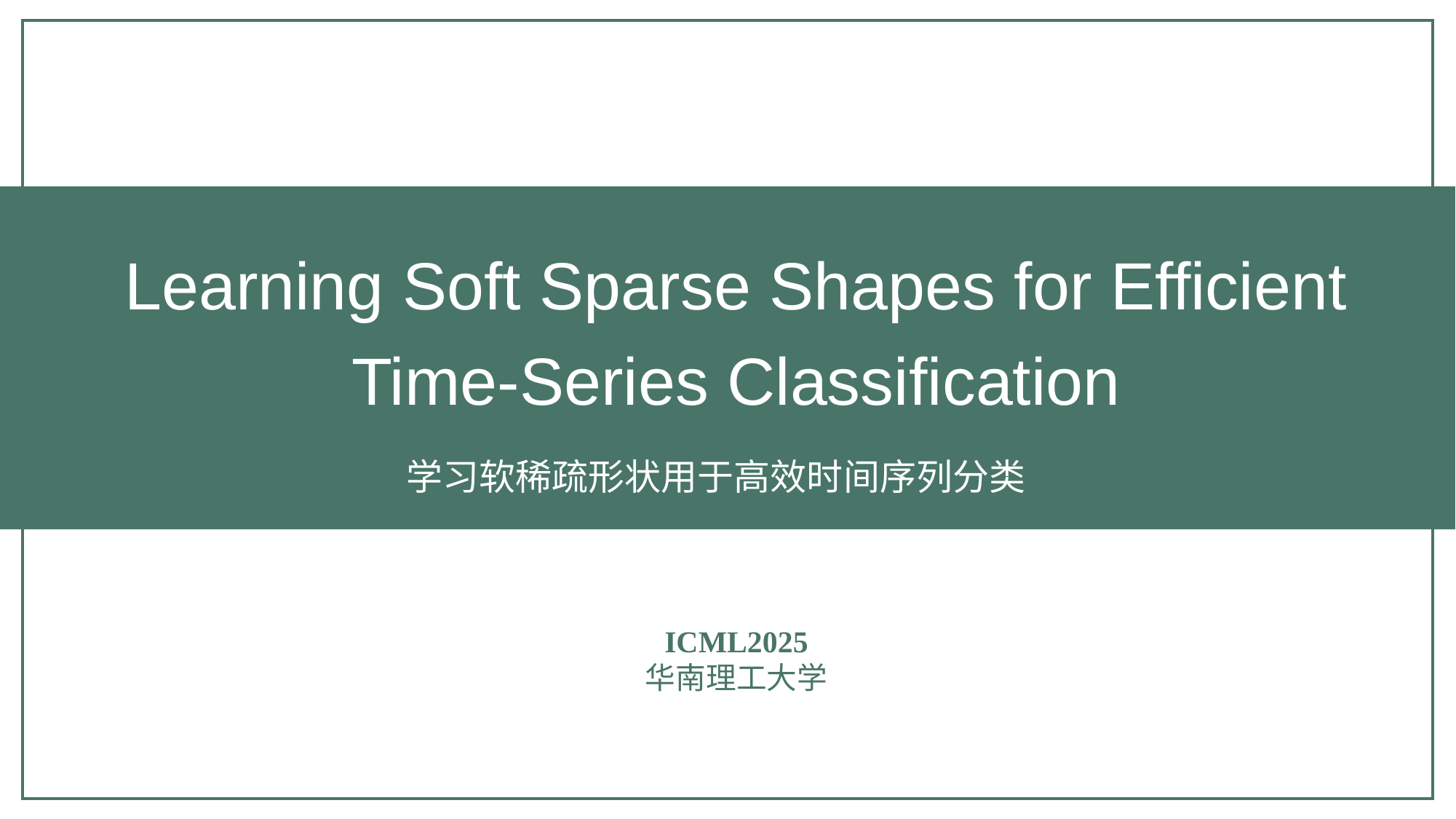

Learning Soft Sparse Shapes for Efficient Time-Series Classification
学习软稀疏形状用于高效时间序列分类
ICML2025
华南理工大学